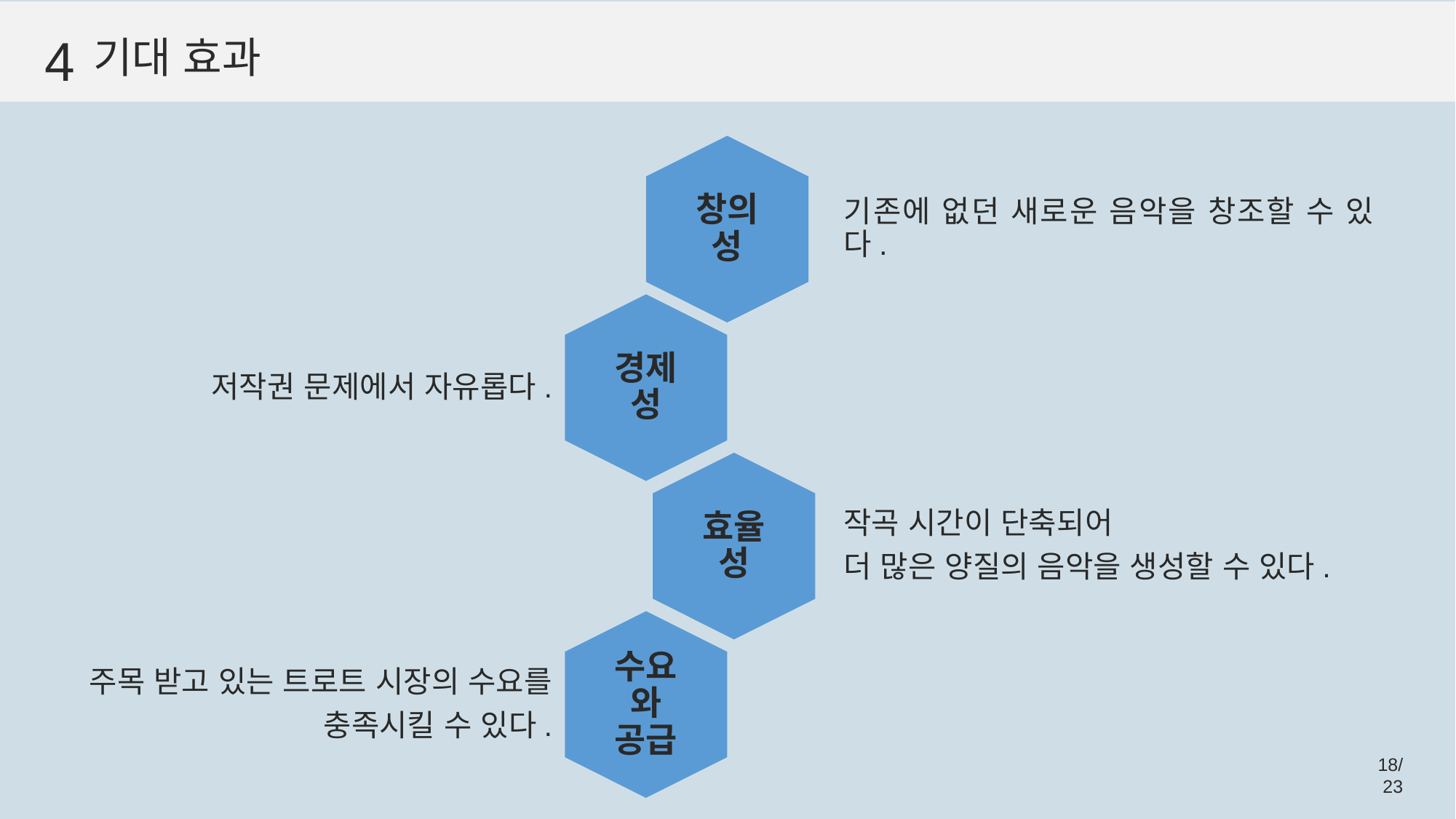

4
기대 효과
창의성
기존에 없던 새로운 음악을 창조할 수 있다.
경제성
저작권 문제에서 자유롭다.
효율성
작곡 시간이 단축되어
더 많은 양질의 음악을 생성할 수 있다.
수요와 공급
주목 받고 있는 트로트 시장의 수요를
충족시킬 수 있다.
18/23